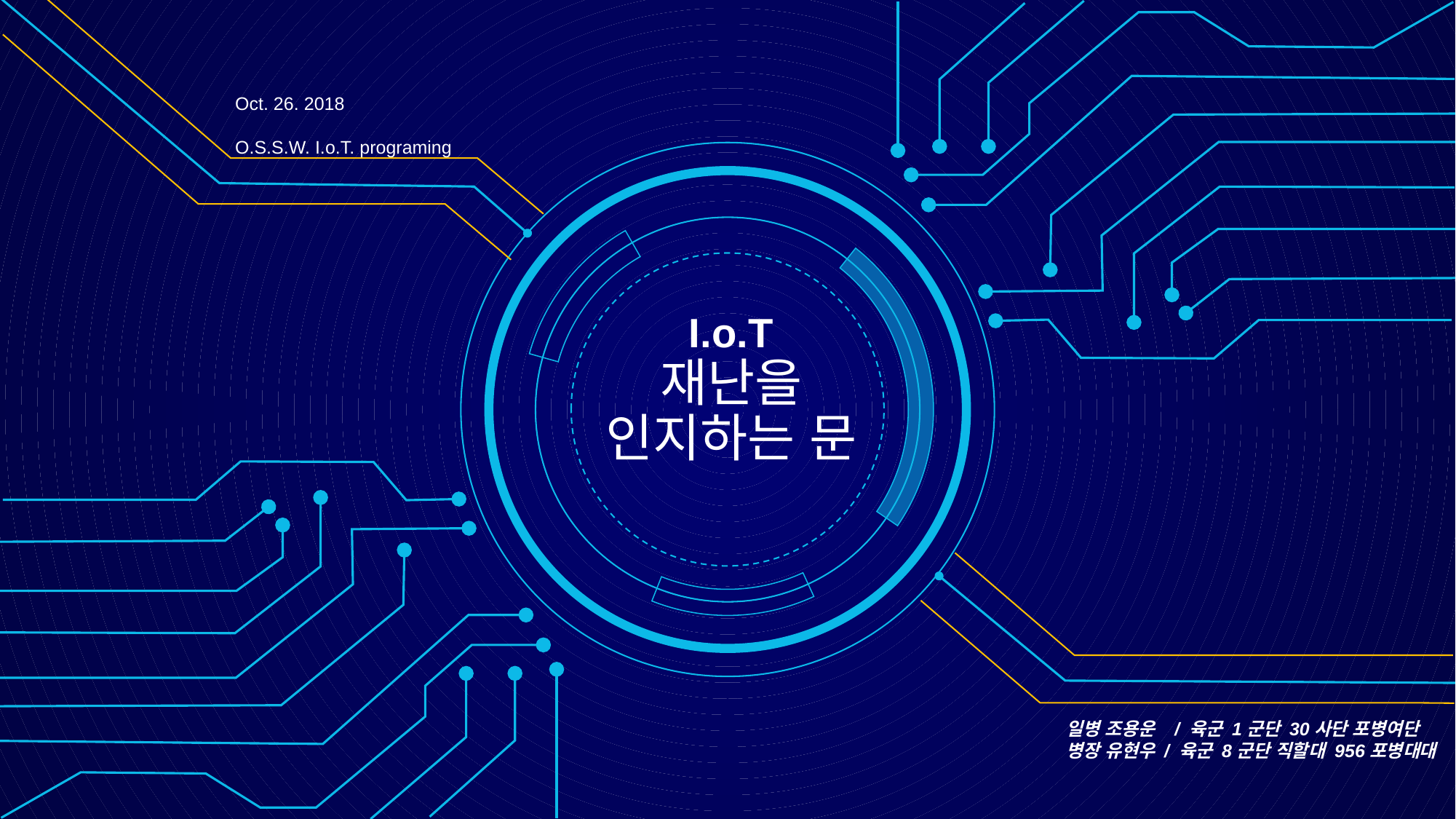

Oct. 26. 2018
O.S.S.W. I.o.T. programing

I.o.T
재난을
인지하는 문

일병 조용운   / 육군 1군단 30사단 포병여단
병장 유현우 / 육군 8군단 직할대 956포병대대